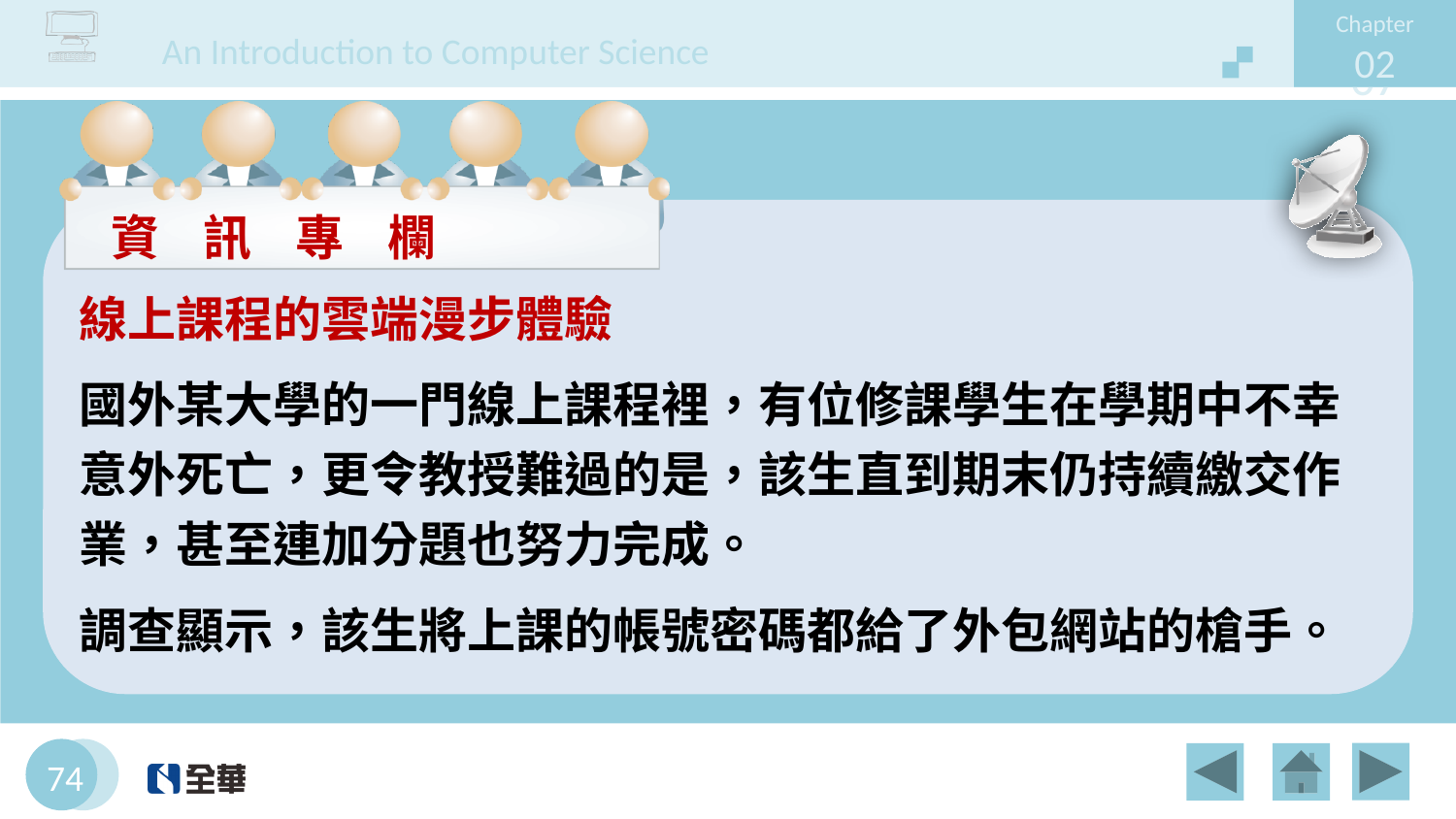

線上課程的雲端漫步體驗
國外某大學的一門線上課程裡，有位修課學生在學期中不幸意外死亡，更令教授難過的是，該生直到期末仍持續繳交作業，甚至連加分題也努力完成。
調查顯示，該生將上課的帳號密碼都給了外包網站的槍手。